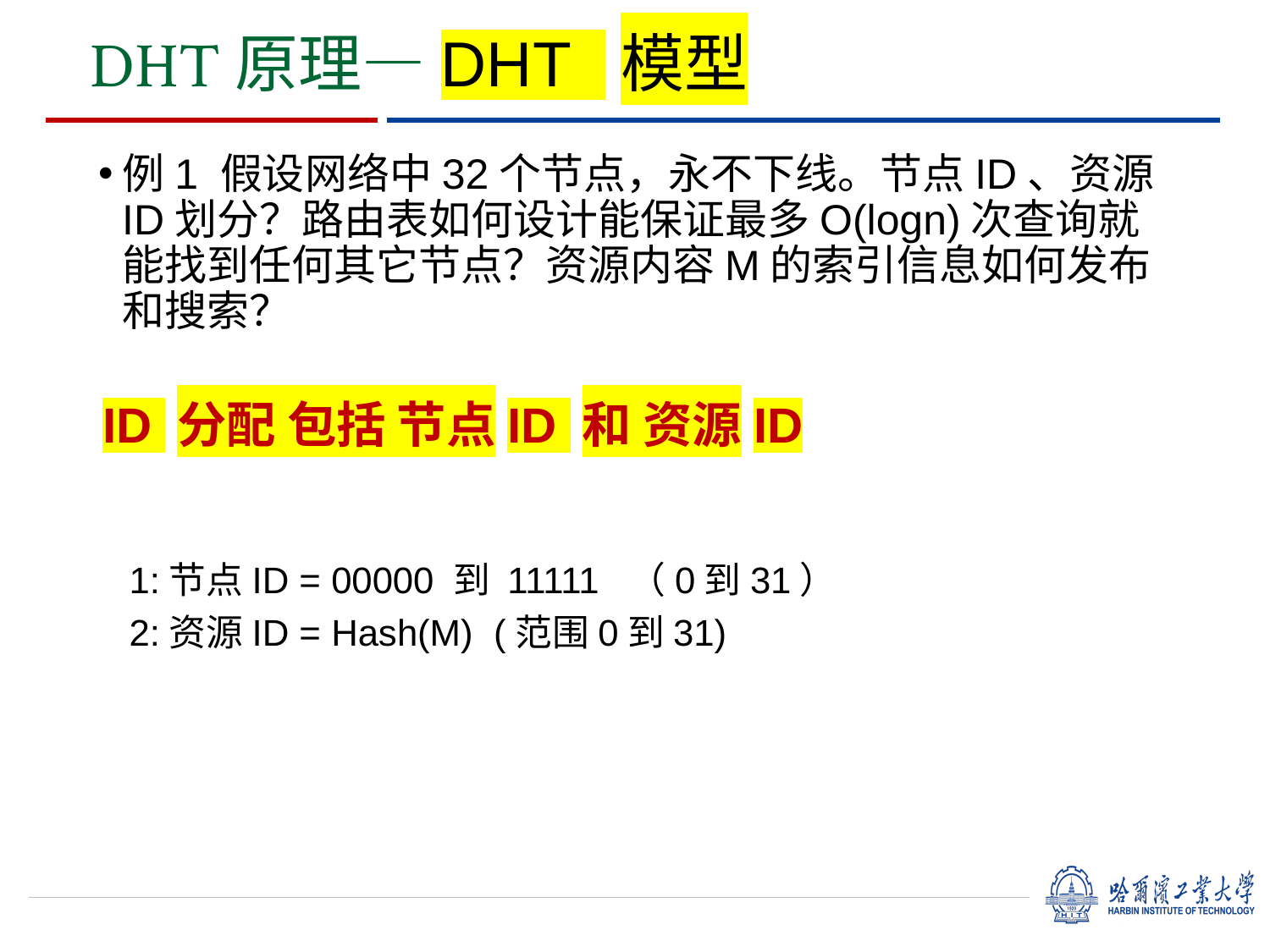

DHT原理—DHT  模型
例1 假设网络中32个节点，永不下线。节点ID、资源ID划分？路由表如何设计能保证最多O(logn)次查询就能找到任何其它节点？资源内容M的索引信息如何发布和搜索？

   1:节点ID = 00000 到 11111  （0到31）
   2:资源ID = Hash(M)  (范围0到31)
ID 分配 包括 节点ID 和 资源ID
36